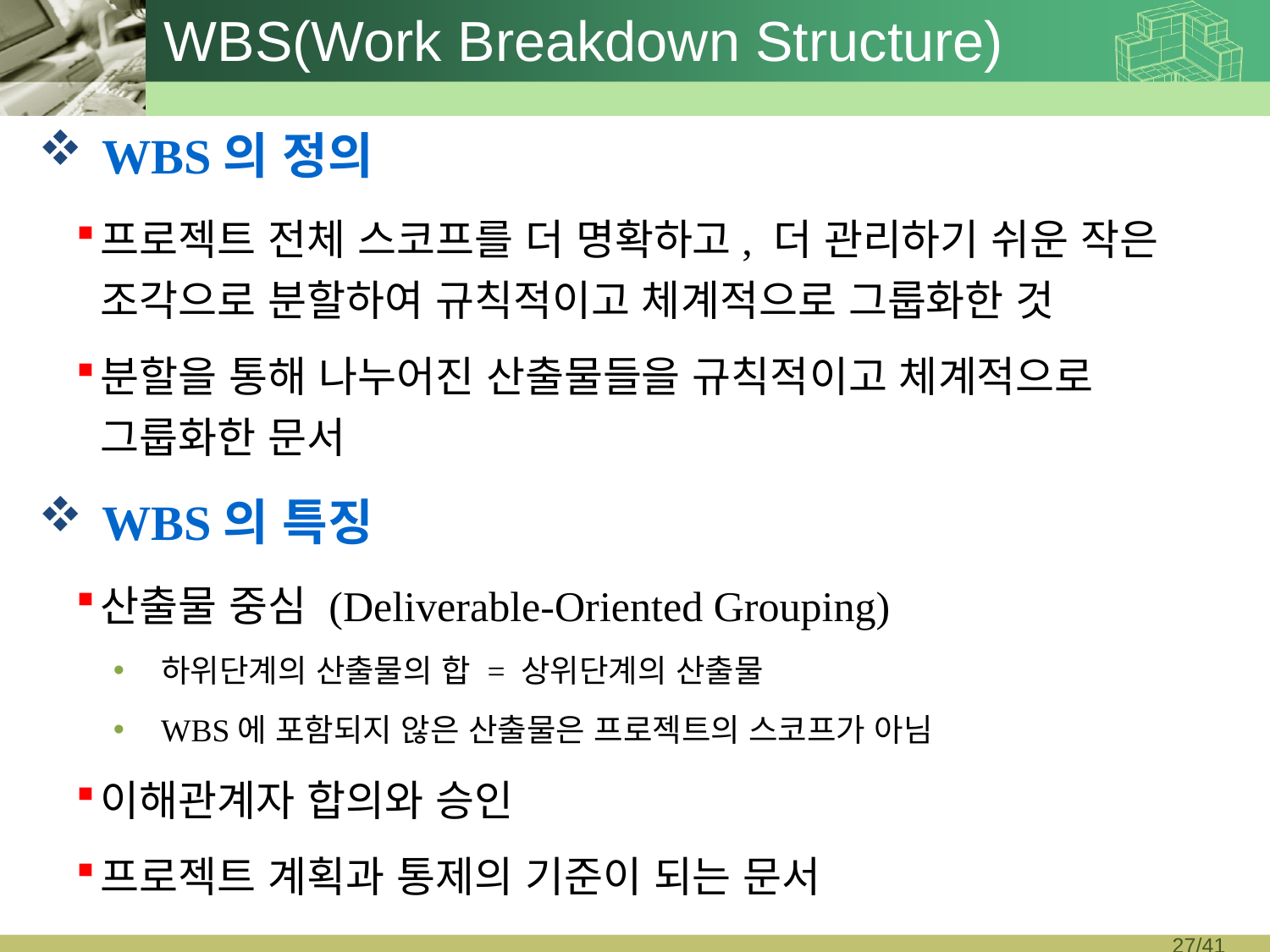

# WBS(Work Breakdown Structure)
WBS의 정의
프로젝트 전체 스코프를 더 명확하고, 더 관리하기 쉬운 작은 조각으로 분할하여 규칙적이고 체계적으로 그룹화한 것
분할을 통해 나누어진 산출물들을 규칙적이고 체계적으로 그룹화한 문서
WBS의 특징
산출물 중심 (Deliverable-Oriented Grouping)
하위단계의 산출물의 합 = 상위단계의 산출물
WBS에 포함되지 않은 산출물은 프로젝트의 스코프가 아님
이해관계자 합의와 승인
프로젝트 계획과 통제의 기준이 되는 문서